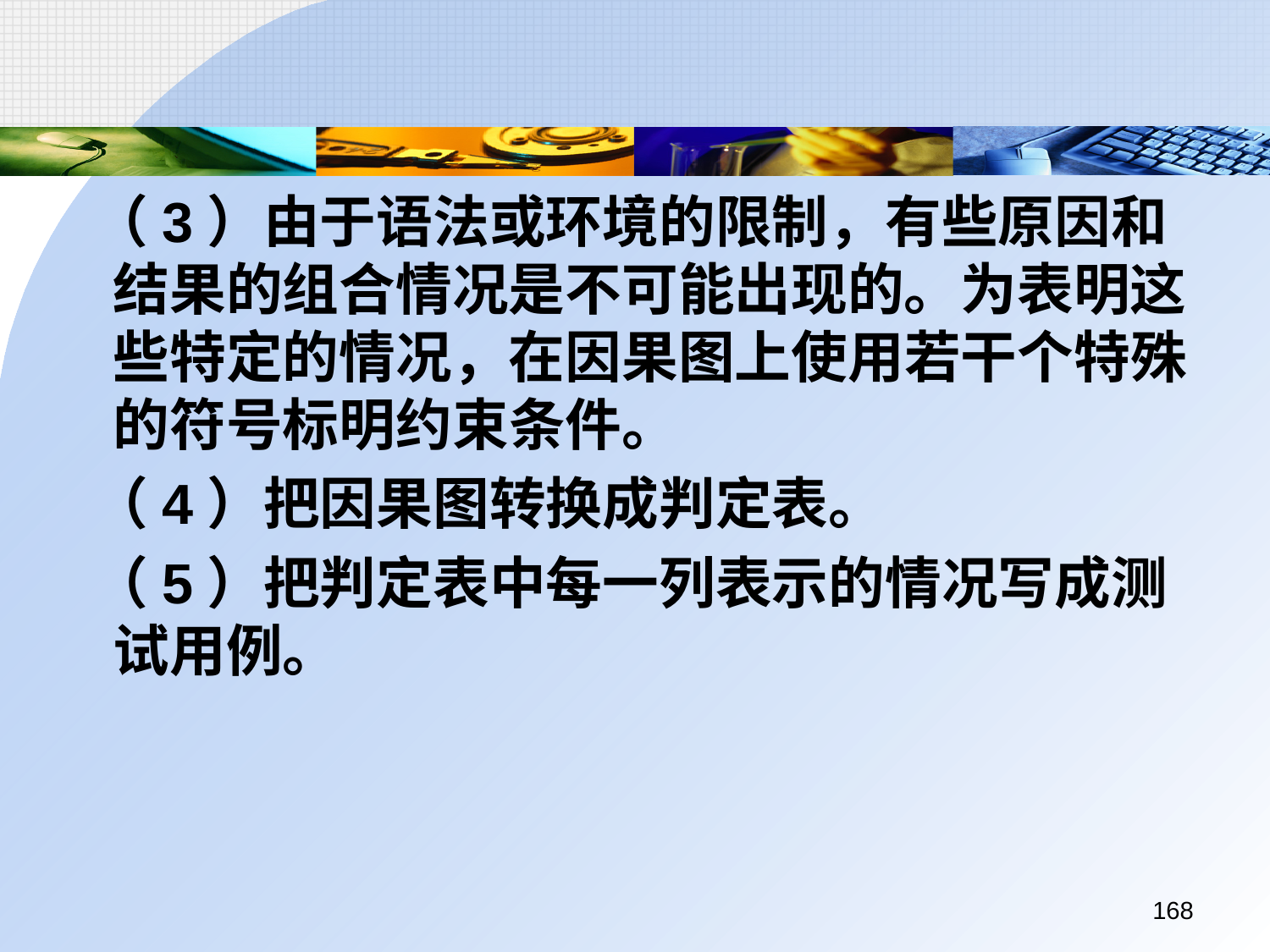

（3）由于语法或环境的限制，有些原因和结果的组合情况是不可能出现的。为表明这些特定的情况，在因果图上使用若干个特殊的符号标明约束条件。
 （4）把因果图转换成判定表。
 （5）把判定表中每一列表示的情况写成测试用例。

168